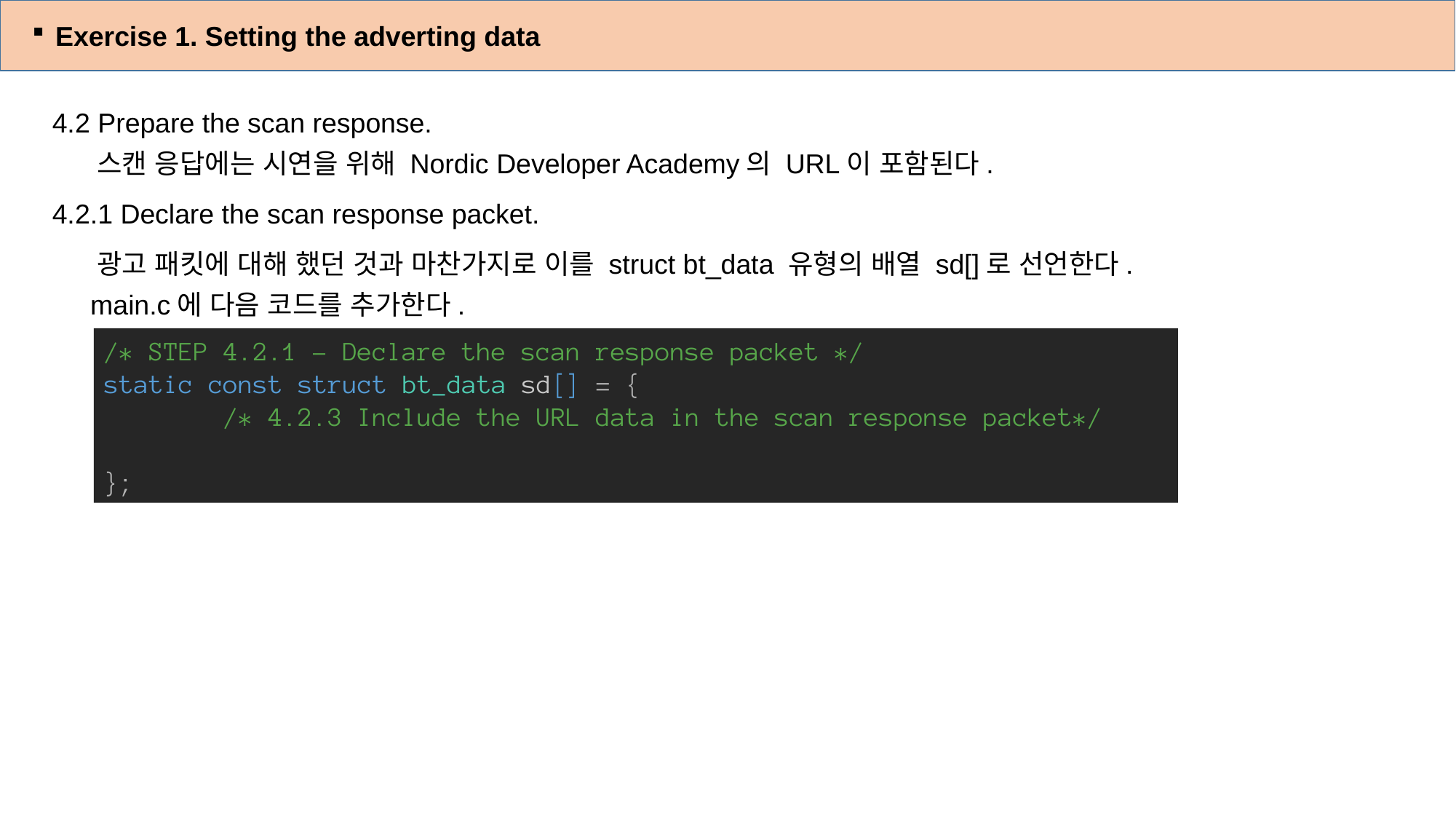

Exercise 1. Setting the adverting data
4.2 Prepare the scan response.
     스캔 응답에는 시연을 위해 Nordic Developer Academy의 URL이 포함된다.
4.2.1 Declare the scan response packet.
     광고 패킷에 대해 했던 것과 마찬가지로 이를 struct bt_data 유형의 배열 sd[]로 선언한다.
     main.c에 다음 코드를 추가한다.
/* STEP 4.2.1 - Declare the scan response packet */
static const struct bt_data sd[] = {
        /* 4.2.3 Include the URL data in the scan response packet*/
};